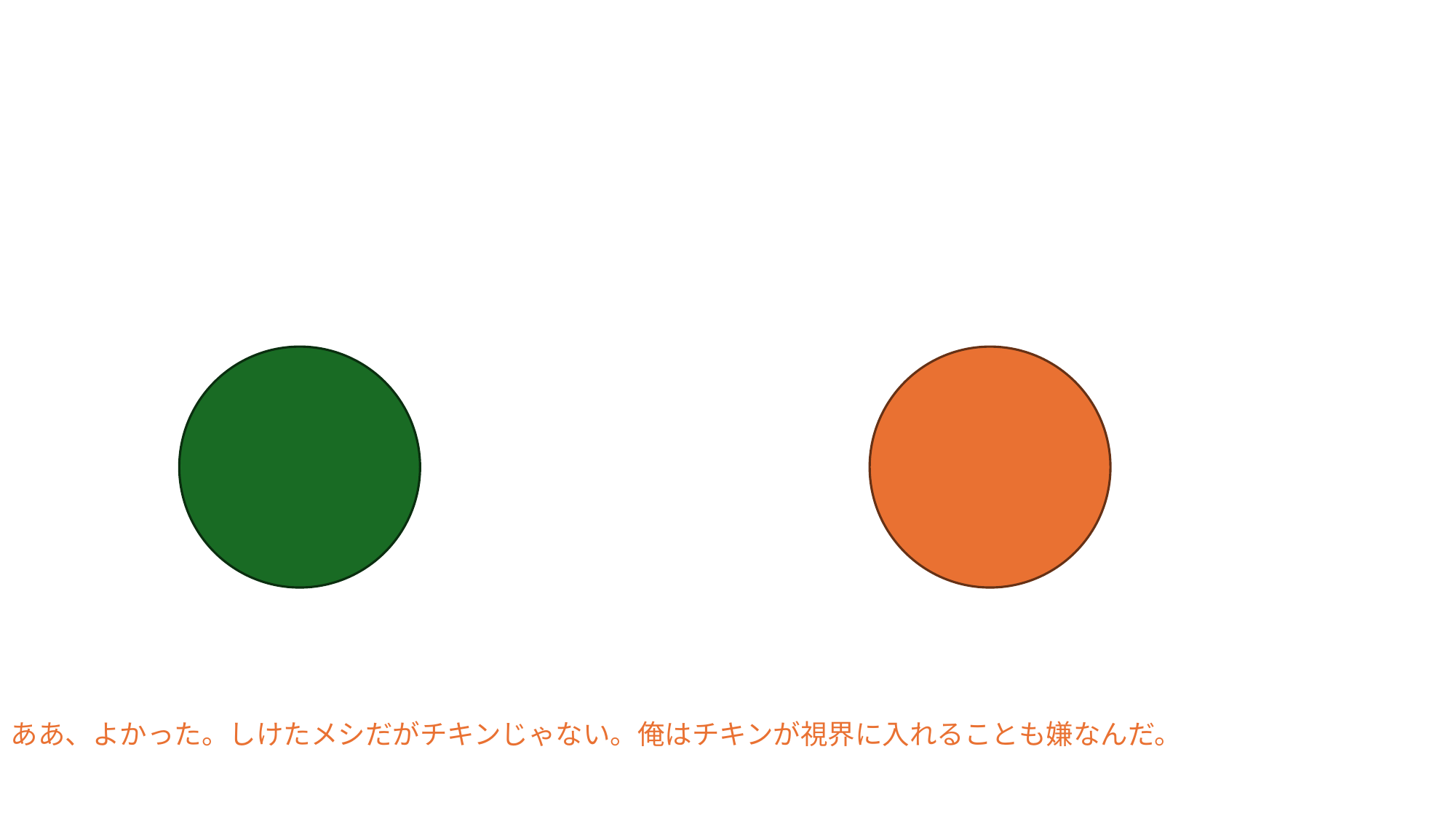

ああ、よかった。しけたメシだがチキンじゃない。俺はチキンが視界に入れることも嫌なんだ。